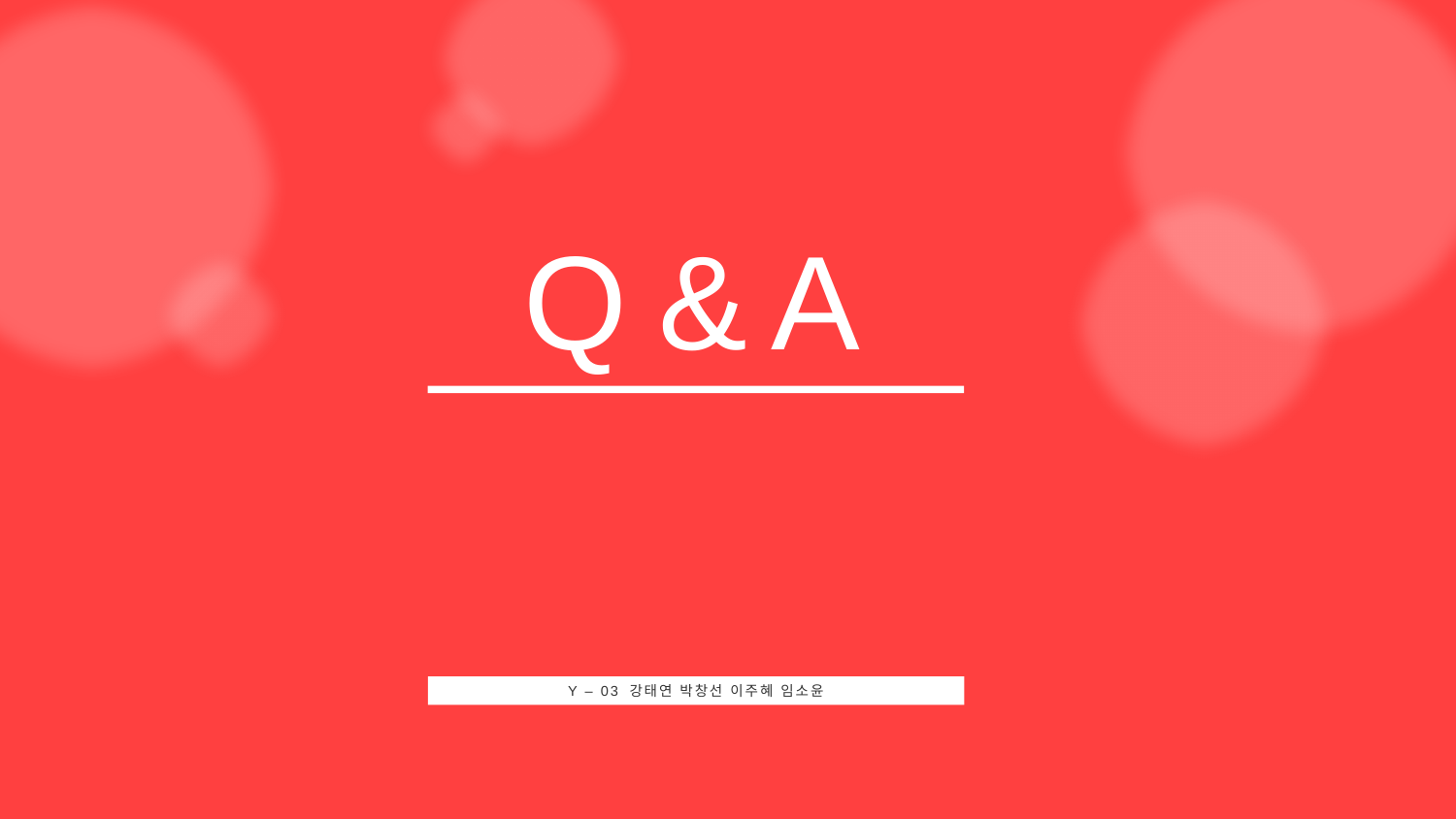

Q & A

Y – 03 강태연 박창선 이주혜 임소윤